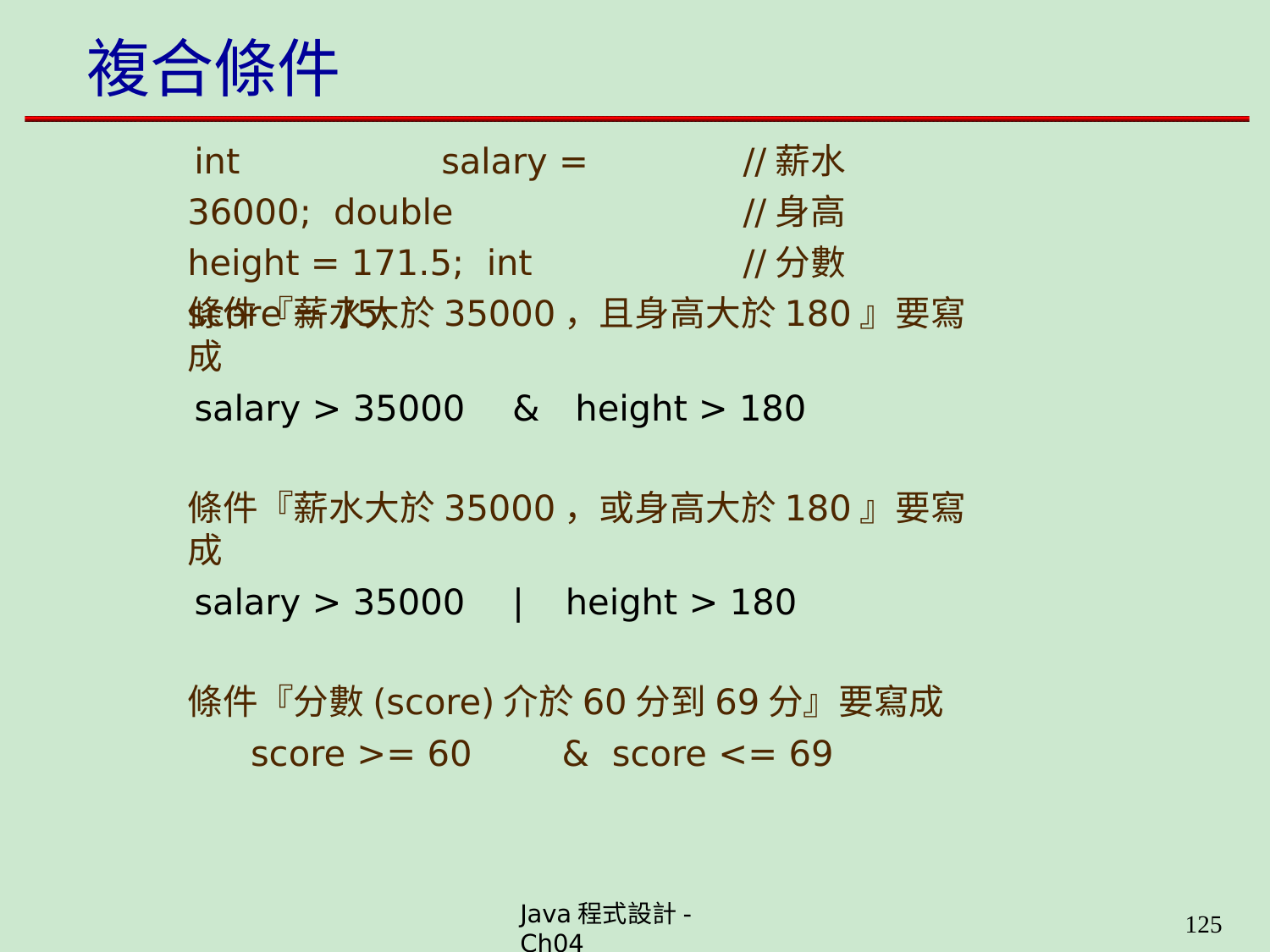

# 複合條件
int		salary = 36000;  double	height = 171.5;  int	score = 75;
//薪水
//身高
//分數
條件『薪水大於35000，且身高大於180』要寫成
salary > 35000	&	height > 180

條件『薪水大於35000，或身高大於180』要寫成
salary > 35000	|	height > 180

條件『分數(score)介於60分到69分』要寫成
score >= 60	&	score <= 69
Java程式設計-Ch04
125